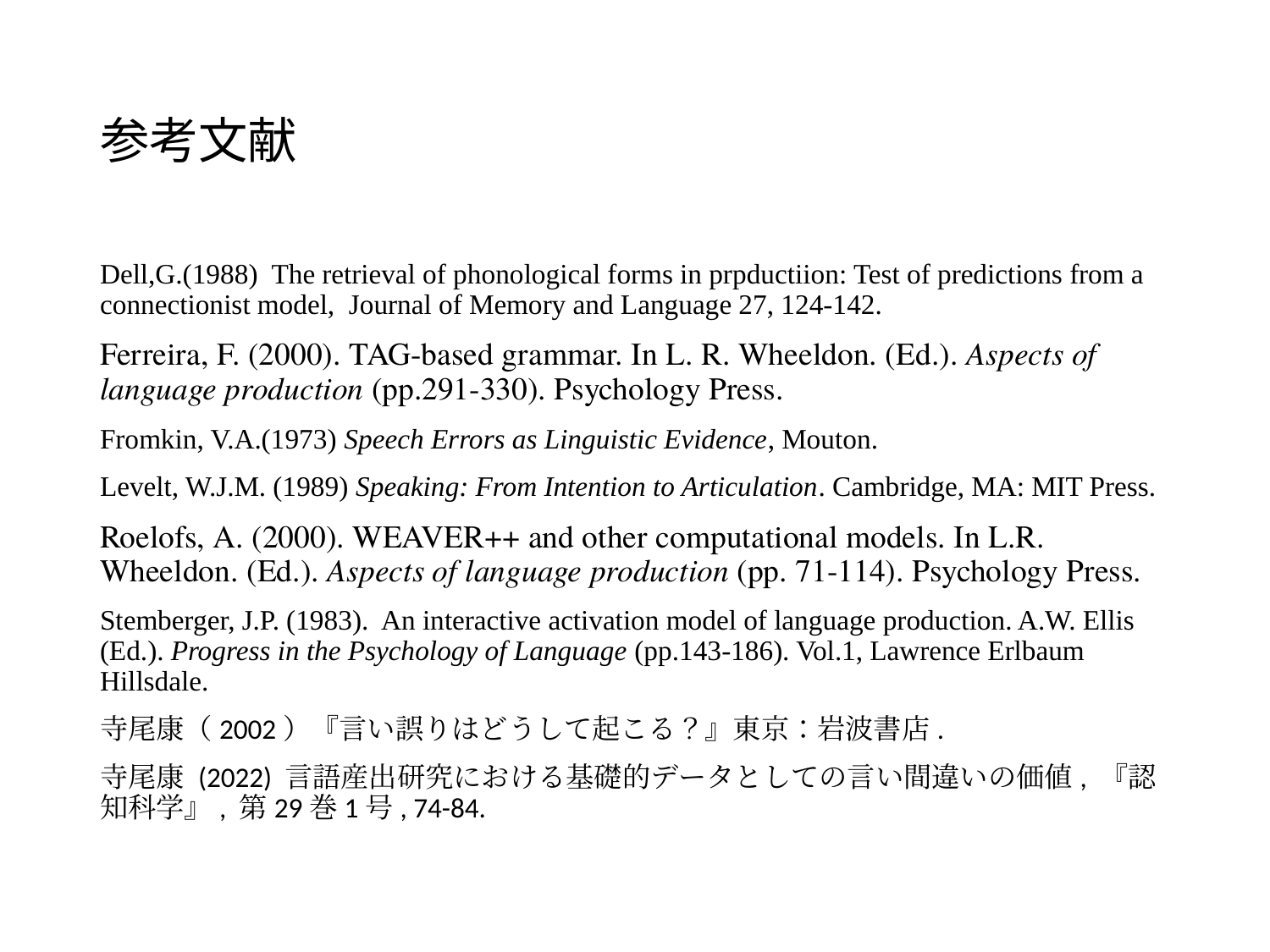

# 参考文献
Dell,G.(1988)  The retrieval of phonological forms in prpductiion: Test of predictions from a connectionist model,  Journal of Memory and Language 27, 124-142.
Ferreira, F. (2000). TAG-based grammar. In L. R. Wheeldon. (Ed.). Aspects of language production (pp.291-330). Psychology Press.
Fromkin, V.A.(1973) Speech Errors as Linguistic Evidence, Mouton.
Levelt, W.J.M. (1989) Speaking: From Intention to Articulation. Cambridge, MA: MIT Press.
Roelofs, A. (2000). WEAVER++ and other computational models. In L.R. Wheeldon. (Ed.). Aspects of language production (pp. 71-114). Psychology Press.
Stemberger, J.P. (1983).  An interactive activation model of language production. A.W. Ellis (Ed.). Progress in the Psychology of Language (pp.143-186). Vol.1, Lawrence Erlbaum Hillsdale.
寺尾康（2002）『言い誤りはどうして起こる？』東京：岩波書店.
寺尾康 (2022) 言語産出研究における基礎的データとしての言い間違いの価値, 『認知科学』, 第29巻1号, 74-84.